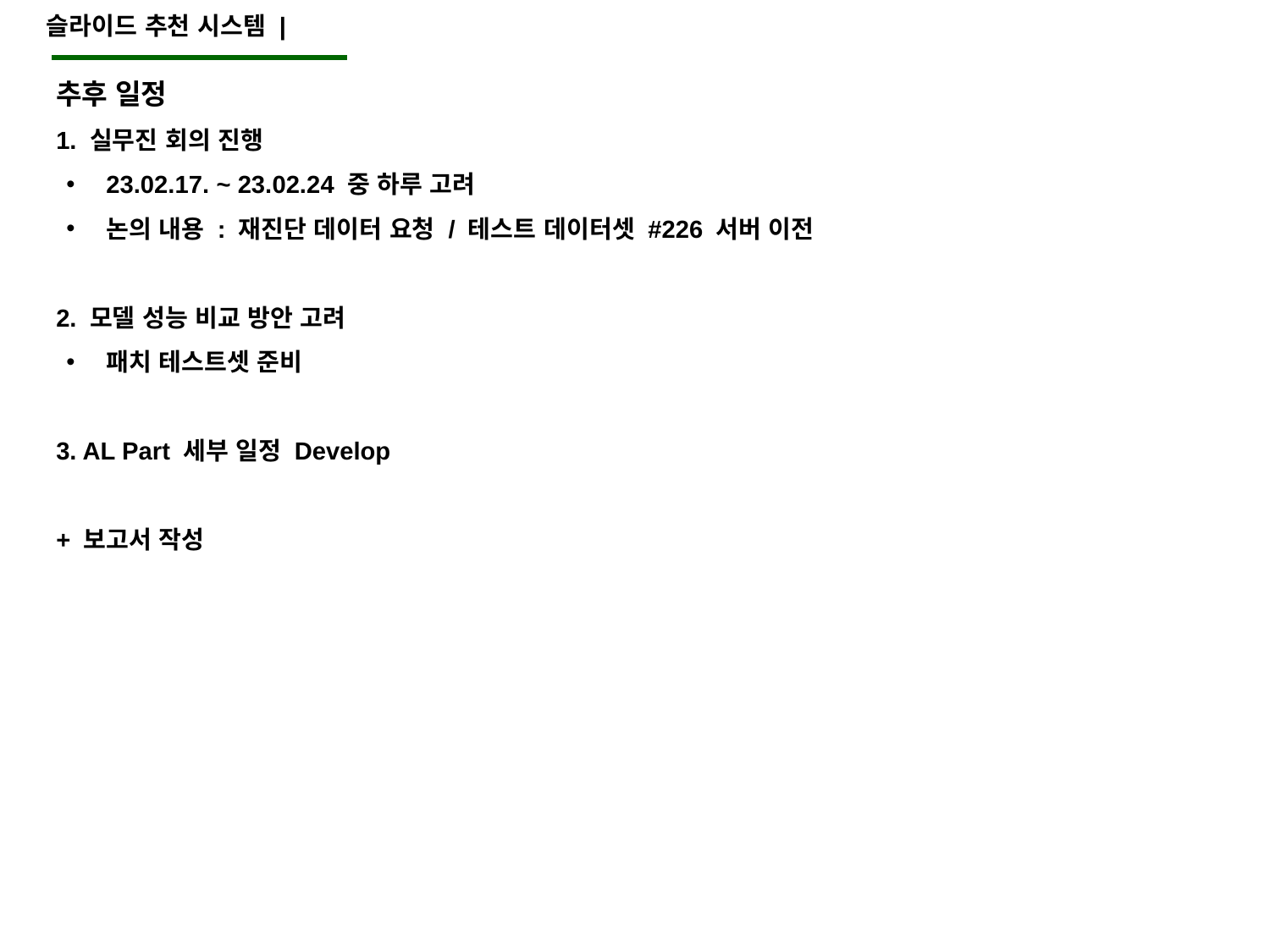

슬라이드 추천 시스템 |
추후 일정
1. 실무진 회의 진행
23.02.17. ~ 23.02.24 중 하루 고려
논의 내용 : 재진단 데이터 요청 / 테스트 데이터셋 #226 서버 이전

2. 모델 성능 비교 방안 고려
패치 테스트셋 준비

3. AL Part 세부 일정 Develop

+ 보고서 작성